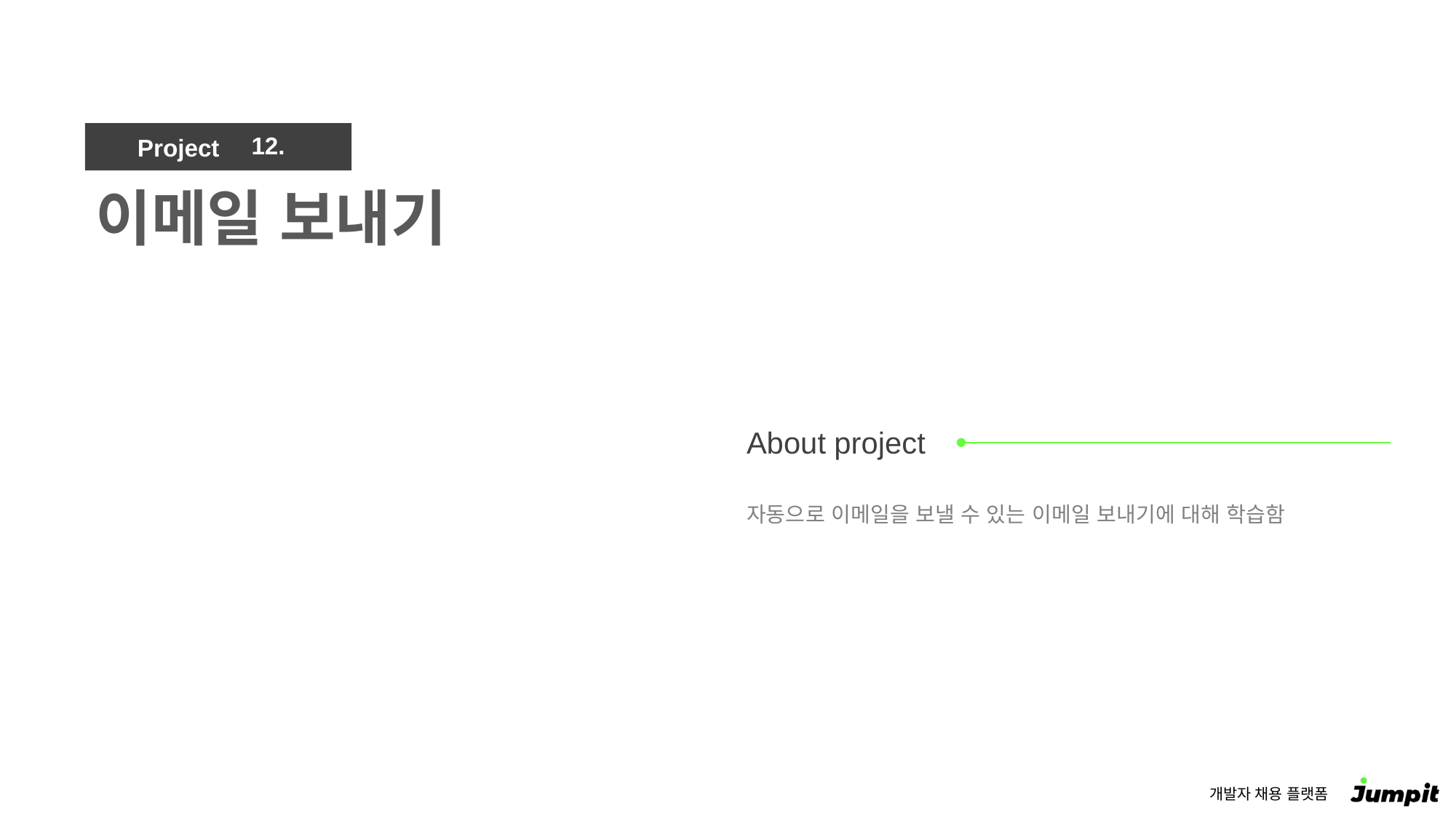

12.
이메일 보내기
자동으로 이메일을 보낼 수 있는 이메일 보내기에 대해 학습함